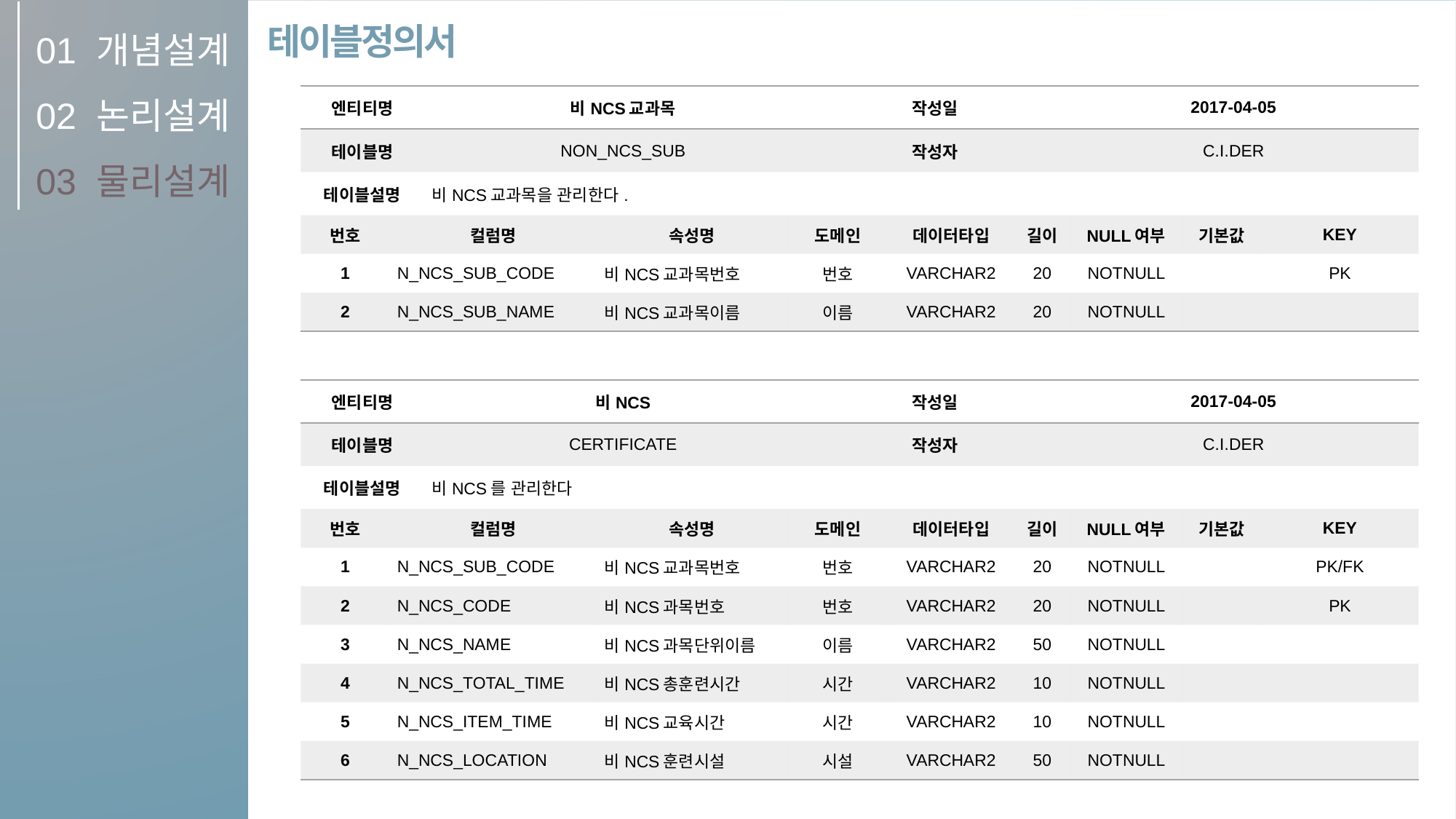

01
02
03
개념설계
논리설계
물리설계

테이블정의서
| 엔티티명 |  | 비NCS교과목 |  |  | 작성일 |  |  | 2017-04-05 |  |  |  |
| --- | --- | --- | --- | --- | --- | --- | --- | --- | --- | --- | --- |
| 테이블명 |  | NON\_NCS\_SUB |  |  | 작성자 |  |  | C.I.DER |  |  |  |
| 테이블설명 |  | 비NCS교과목을 관리한다. |  |  |  |  |  |  |  |  |  |
| 번호 | 컬럼명 |  | 속성명 | 도메인 |  | 데이터타입 | 길이 |  | NULL여부 | 기본값 | KEY |
| 1 | N\_NCS\_SUB\_CODE |  | 비NCS교과목번호 | 번호 |  | VARCHAR2 | 20 |  | NOTNULL |  | PK |
| 2 | N\_NCS\_SUB\_NAME |  | 비NCS교과목이름 | 이름 |  | VARCHAR2 | 20 |  | NOTNULL |  |  |
| 엔티티명 |  | 비NCS |  |  | 작성일 |  |  | 2017-04-05 |  |  |  |
| --- | --- | --- | --- | --- | --- | --- | --- | --- | --- | --- | --- |
| 테이블명 |  | CERTIFICATE |  |  | 작성자 |  |  | C.I.DER |  |  |  |
| 테이블설명 |  | 비NCS를 관리한다 |  |  |  |  |  |  |  |  |  |
| 번호 | 컬럼명 |  | 속성명 | 도메인 |  | 데이터타입 | 길이 |  | NULL여부 | 기본값 | KEY |
| 1 | N\_NCS\_SUB\_CODE |  | 비NCS교과목번호 | 번호 |  | VARCHAR2 | 20 |  | NOTNULL |  | PK/FK |
| 2 | N\_NCS\_CODE |  | 비NCS과목번호 | 번호 |  | VARCHAR2 | 20 |  | NOTNULL |  | PK |
| 3 | N\_NCS\_NAME |  | 비NCS과목단위이름 | 이름 |  | VARCHAR2 | 50 |  | NOTNULL |  |  |
| 4 | N\_NCS\_TOTAL\_TIME |  | 비NCS총훈련시간 | 시간 |  | VARCHAR2 | 10 |  | NOTNULL |  |  |
| 5 | N\_NCS\_ITEM\_TIME |  | 비NCS교육시간 | 시간 |  | VARCHAR2 | 10 |  | NOTNULL |  |  |
| 6 | N\_NCS\_LOCATION |  | 비NCS훈련시설 | 시설 |  | VARCHAR2 | 50 |  | NOTNULL |  |  |